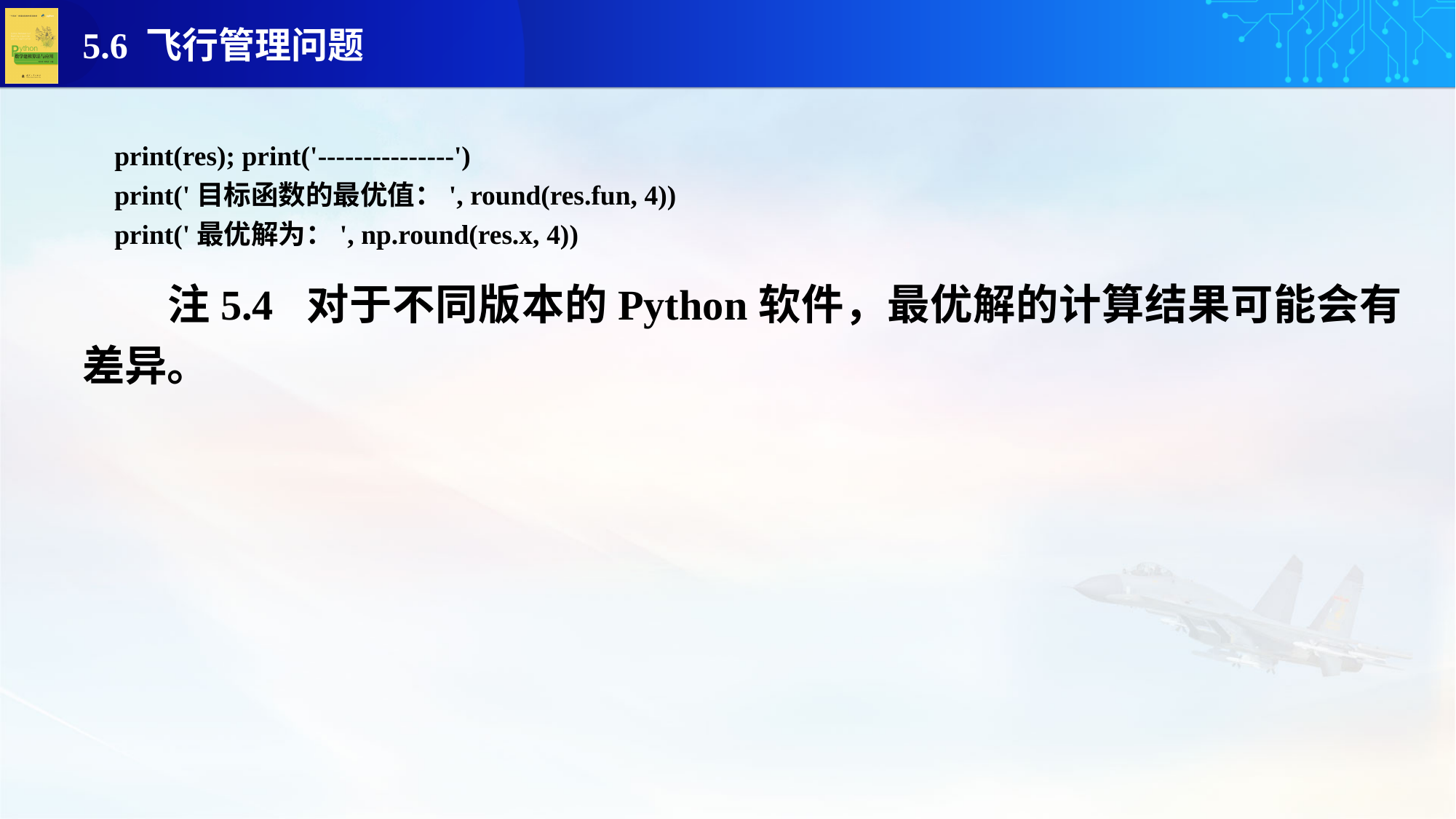

print(res); print('---------------')
print('目标函数的最优值：', round(res.fun, 4))
print('最优解为：', np.round(res.x, 4))

注5.4  对于不同版本的Python软件，最优解的计算结果可能会有差异。